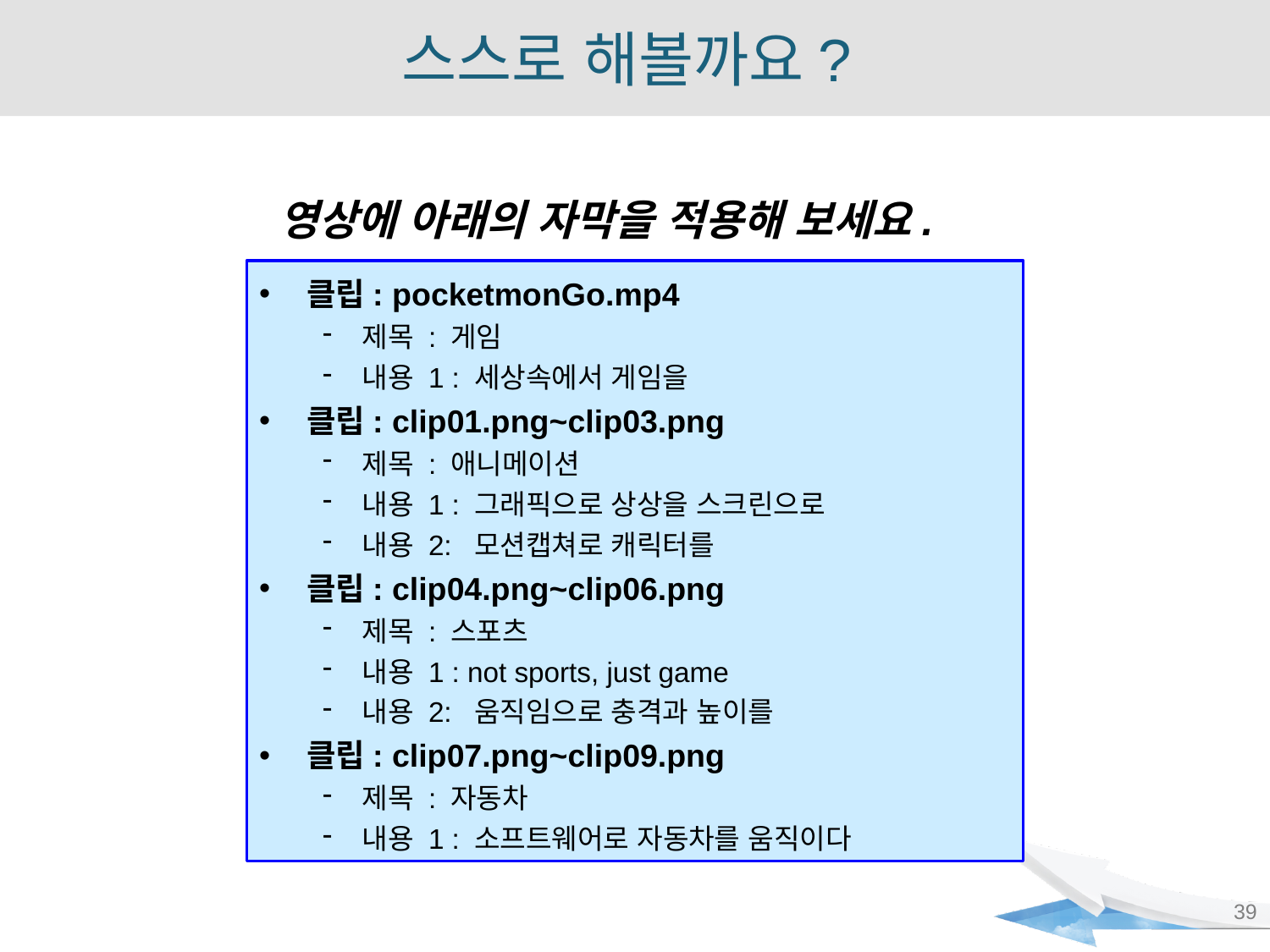

# 스스로 해볼까요?
영상에 아래의 자막을 적용해 보세요.
클립: pocketmonGo.mp4
제목 : 게임
내용 1 : 세상속에서 게임을
클립: clip01.png~clip03.png
제목 : 애니메이션
내용 1 : 그래픽으로 상상을 스크린으로
내용 2:  모션캡쳐로 캐릭터를
클립: clip04.png~clip06.png
제목 : 스포츠
내용 1 : not sports, just game
내용 2:  움직임으로 충격과 높이를
클립: clip07.png~clip09.png
제목 : 자동차
내용 1 : 소프트웨어로 자동차를 움직이다
39